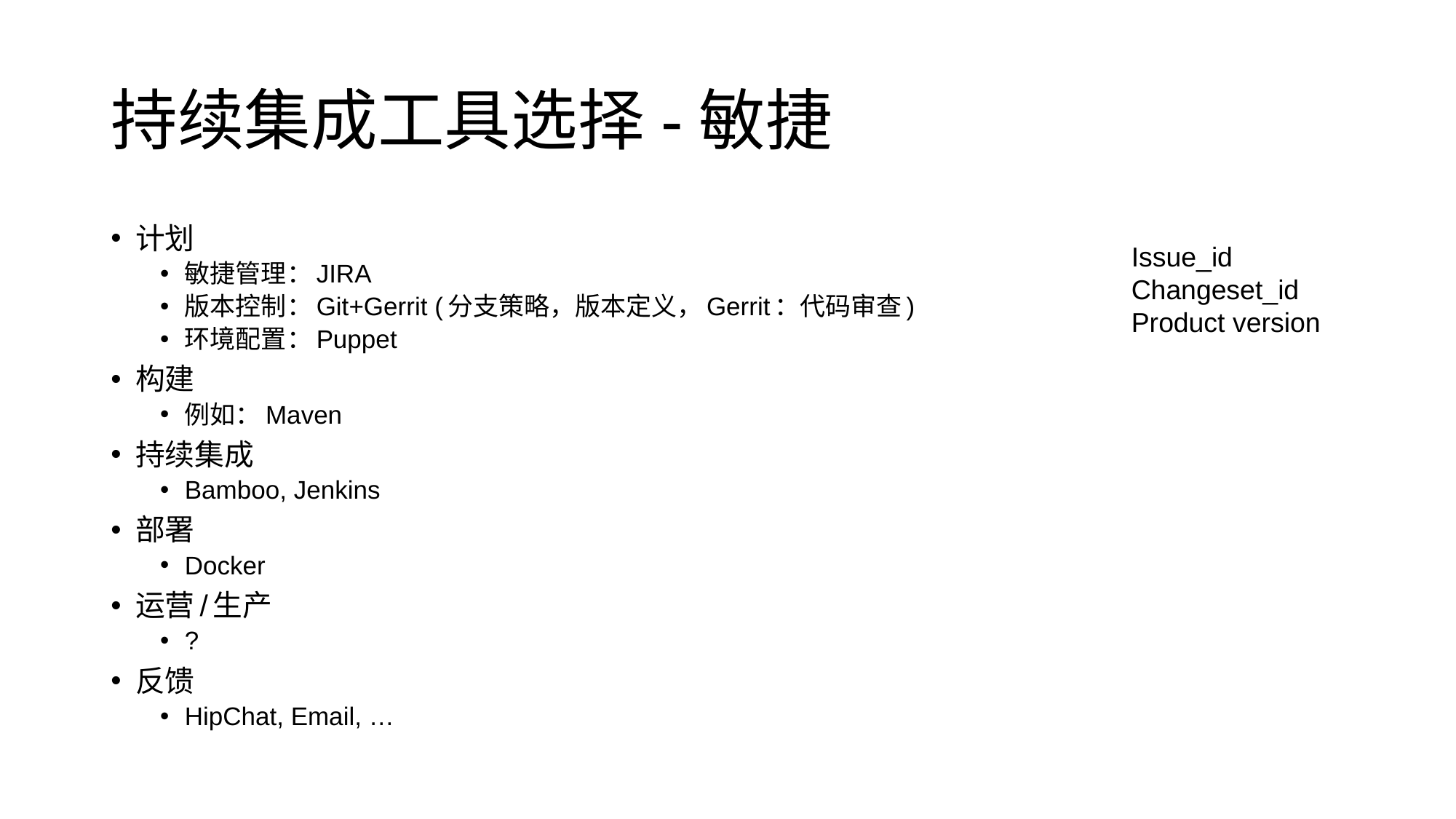

# 持续集成工具选择-敏捷
计划
敏捷管理：JIRA
版本控制：Git+Gerrit (分支策略，版本定义，Gerrit：代码审查)
环境配置：Puppet
构建
例如：Maven
持续集成
Bamboo, Jenkins
部署
Docker
运营/生产
?
反馈
HipChat, Email, …

Issue_id
Changeset_id
Product version